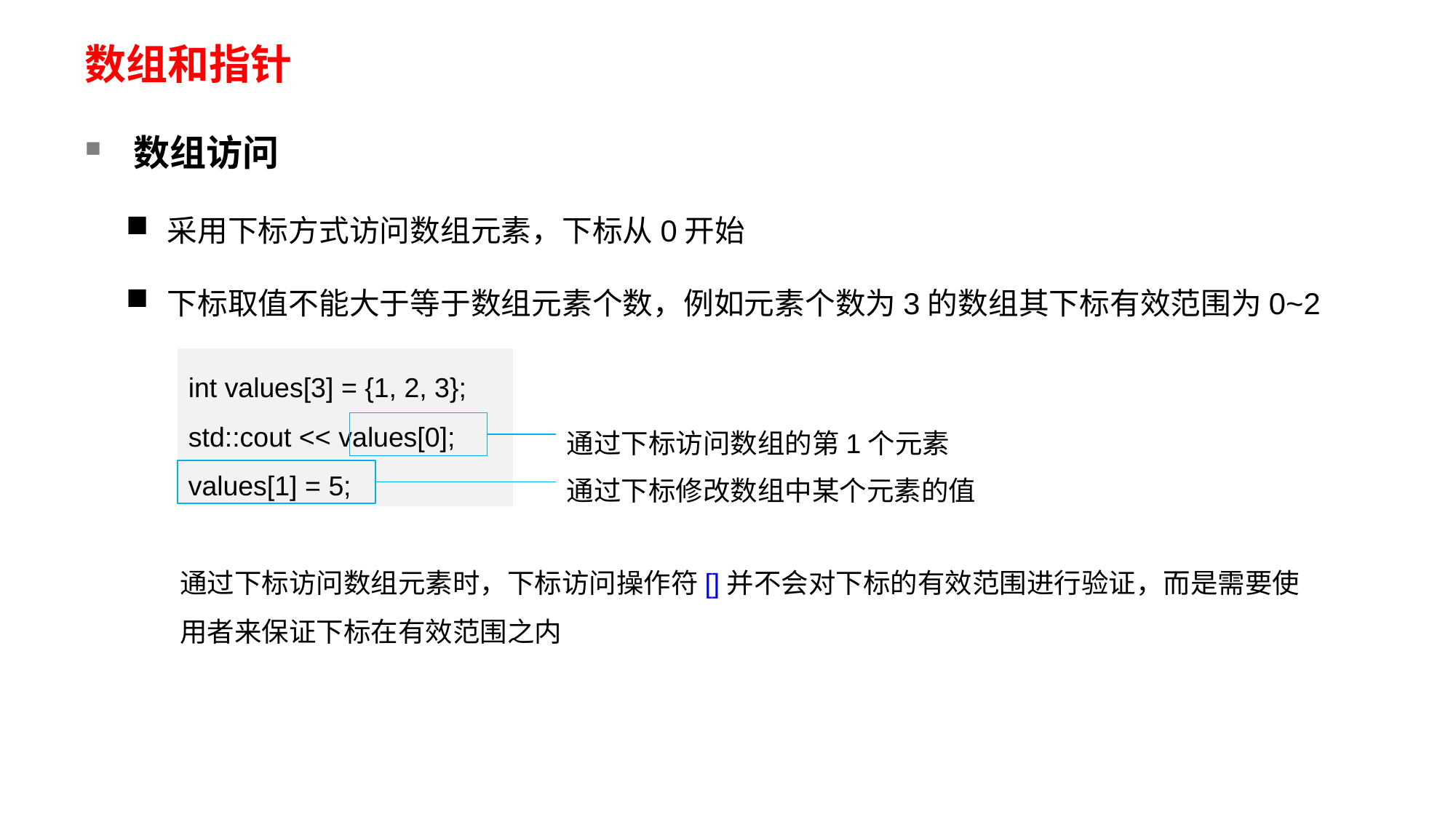

# 数组和指针
数组访问
采用下标方式访问数组元素，下标从0开始
下标取值不能大于等于数组元素个数，例如元素个数为3的数组其下标有效范围为0~2
int values[3] = {1, 2, 3};
std::cout << values[0];
values[1] = 5;
通过下标访问数组的第1个元素

通过下标修改数组中某个元素的值

通过下标访问数组元素时，下标访问操作符[]并不会对下标的有效范围进行验证，而是需要使用者来保证下标在有效范围之内